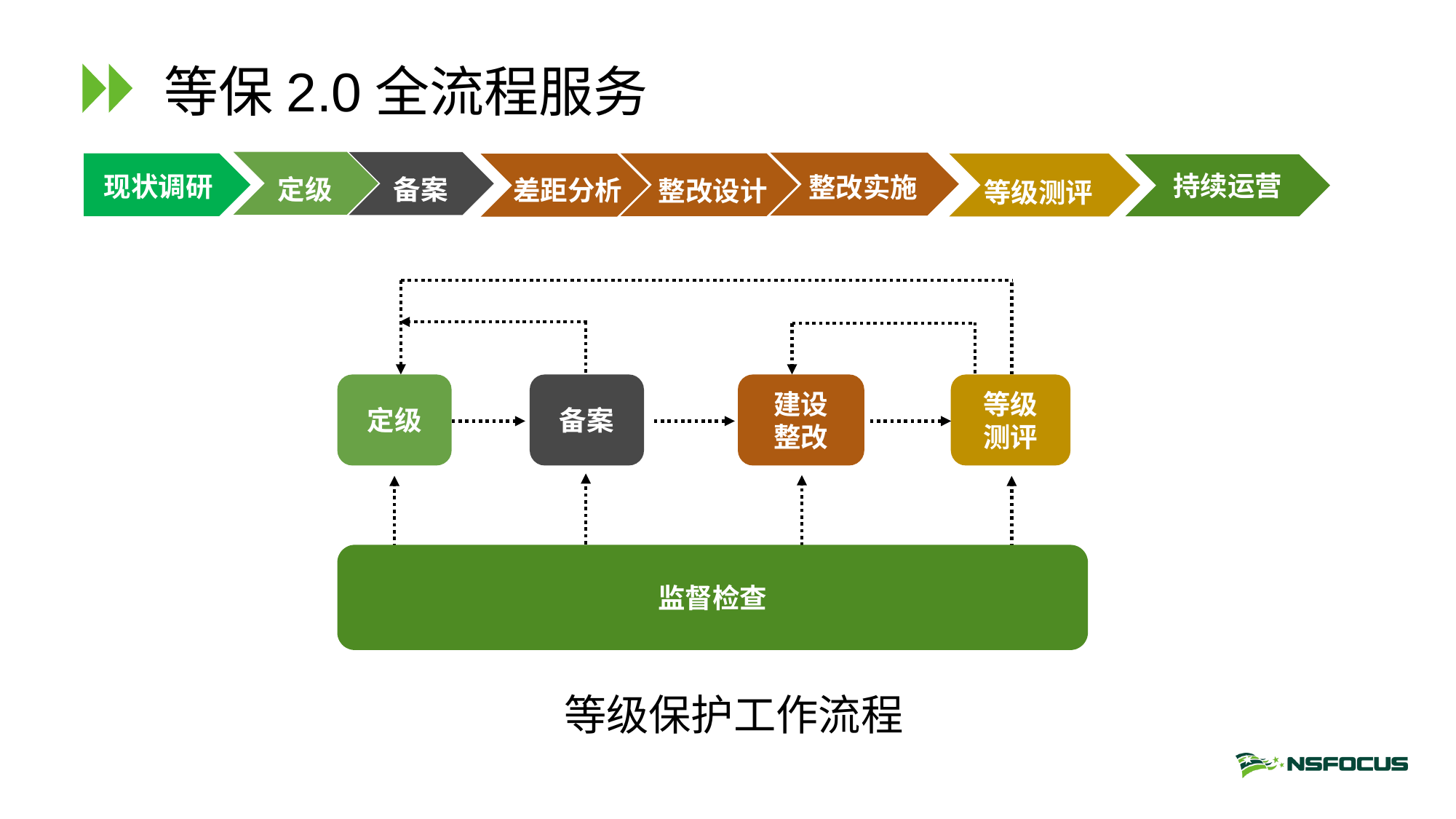

# 等保2.0全流程服务

定级

备案

差距分析
整改设计

持续运营
整改实施
等级测评
现状调研
备案
建设
整改
定级
等级
测评
监督检查
等级保护工作流程